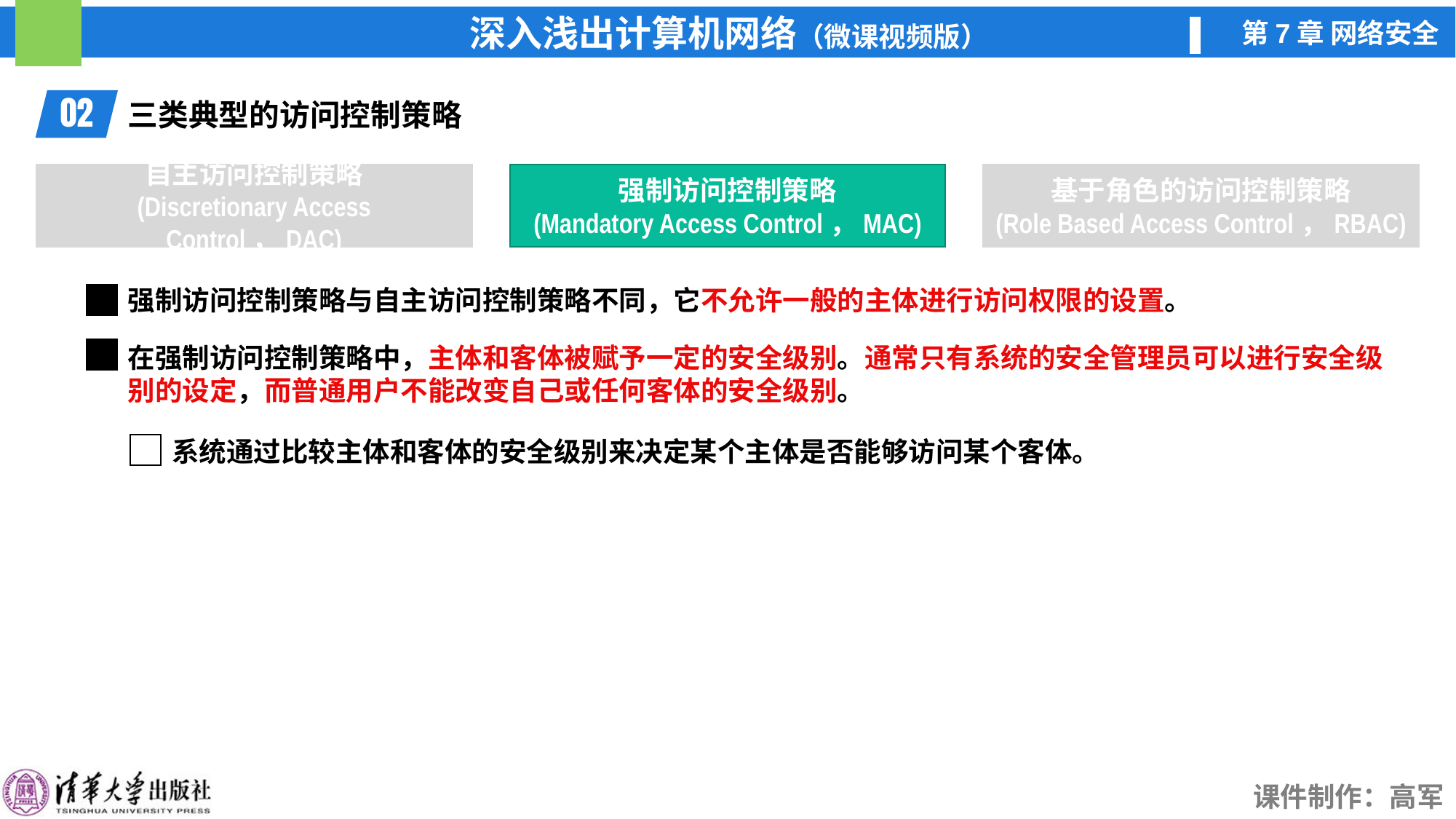

02
三类典型的访问控制策略
自主访问控制策略
(Discretionary Access Control，DAC)
强制访问控制策略
(Mandatory Access Control，MAC)
强制访问控制策略
(Mandatory Access Control，MAC)
基于角色的访问控制策略
(Role Based Access Control，RBAC)
强制访问控制策略与自主访问控制策略不同，它不允许一般的主体进行访问权限的设置。

在强制访问控制策略中，主体和客体被赋予一定的安全级别。通常只有系统的安全管理员可以进行安全级别的设定，而普通用户不能改变自己或任何客体的安全级别。

系统通过比较主体和客体的安全级别来决定某个主体是否能够访问某个客体。